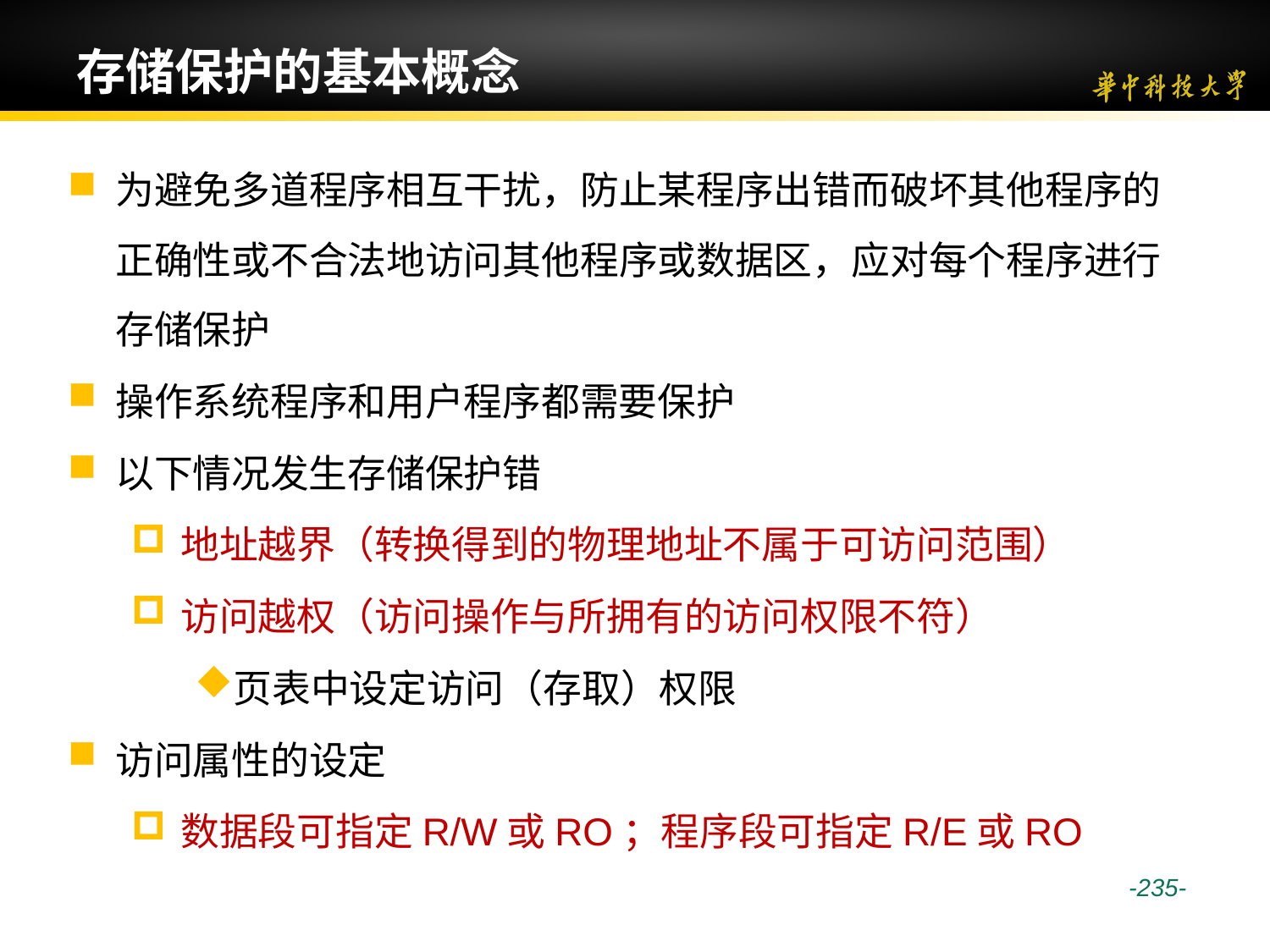

# 存储保护的基本概念
为避免多道程序相互干扰，防止某程序出错而破坏其他程序的正确性或不合法地访问其他程序或数据区，应对每个程序进行存储保护
操作系统程序和用户程序都需要保护
以下情况发生存储保护错
地址越界（转换得到的物理地址不属于可访问范围）
访问越权（访问操作与所拥有的访问权限不符）
页表中设定访问（存取）权限
访问属性的设定
数据段可指定R/W或RO；程序段可指定R/E或RO

 -235-